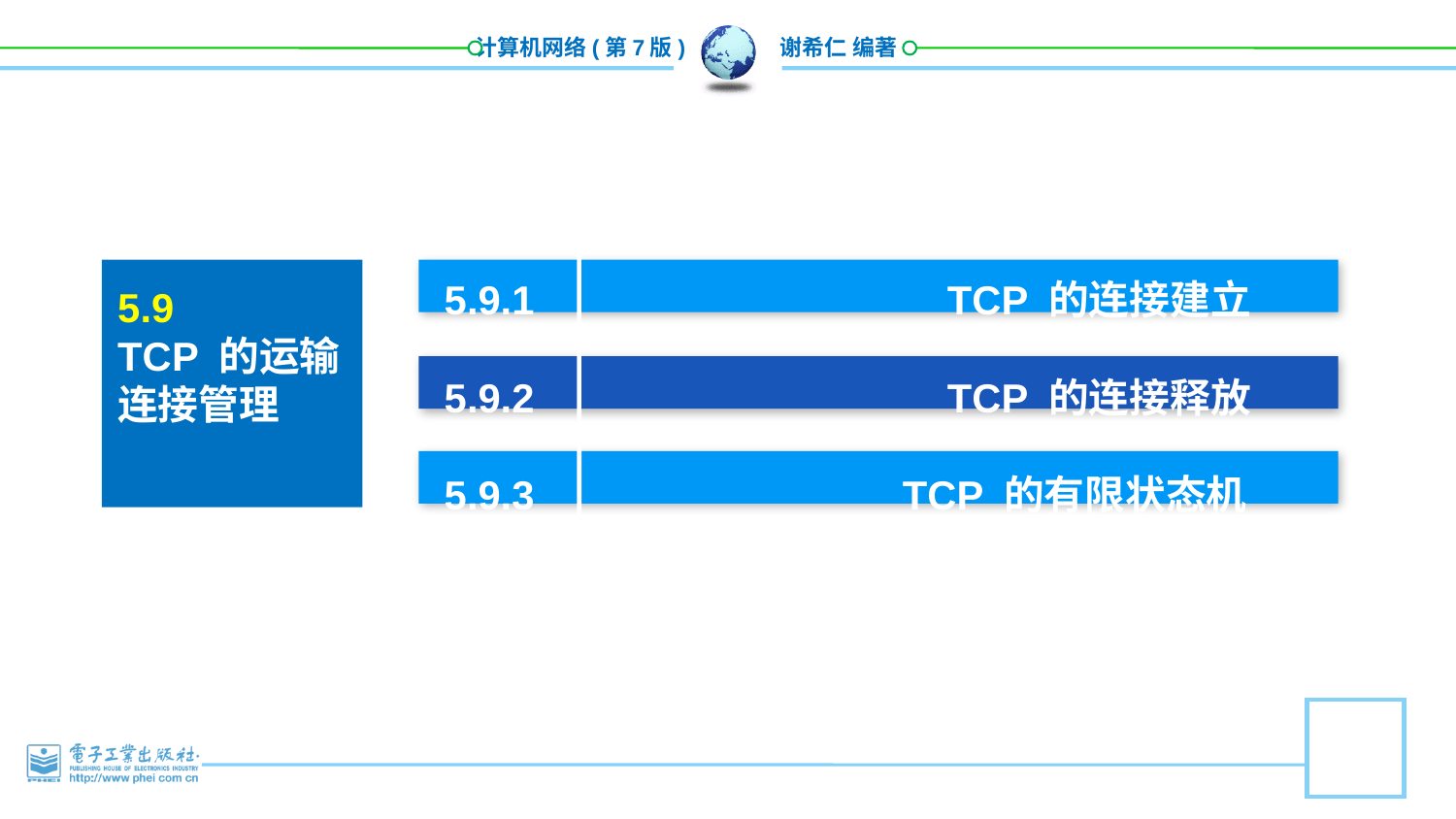

5.9.1                                     TCP 的连接建立
5.9.2                                     TCP 的连接释放
5.9.3                                 TCP 的有限状态机

5.9
TCP 的运输连接管理